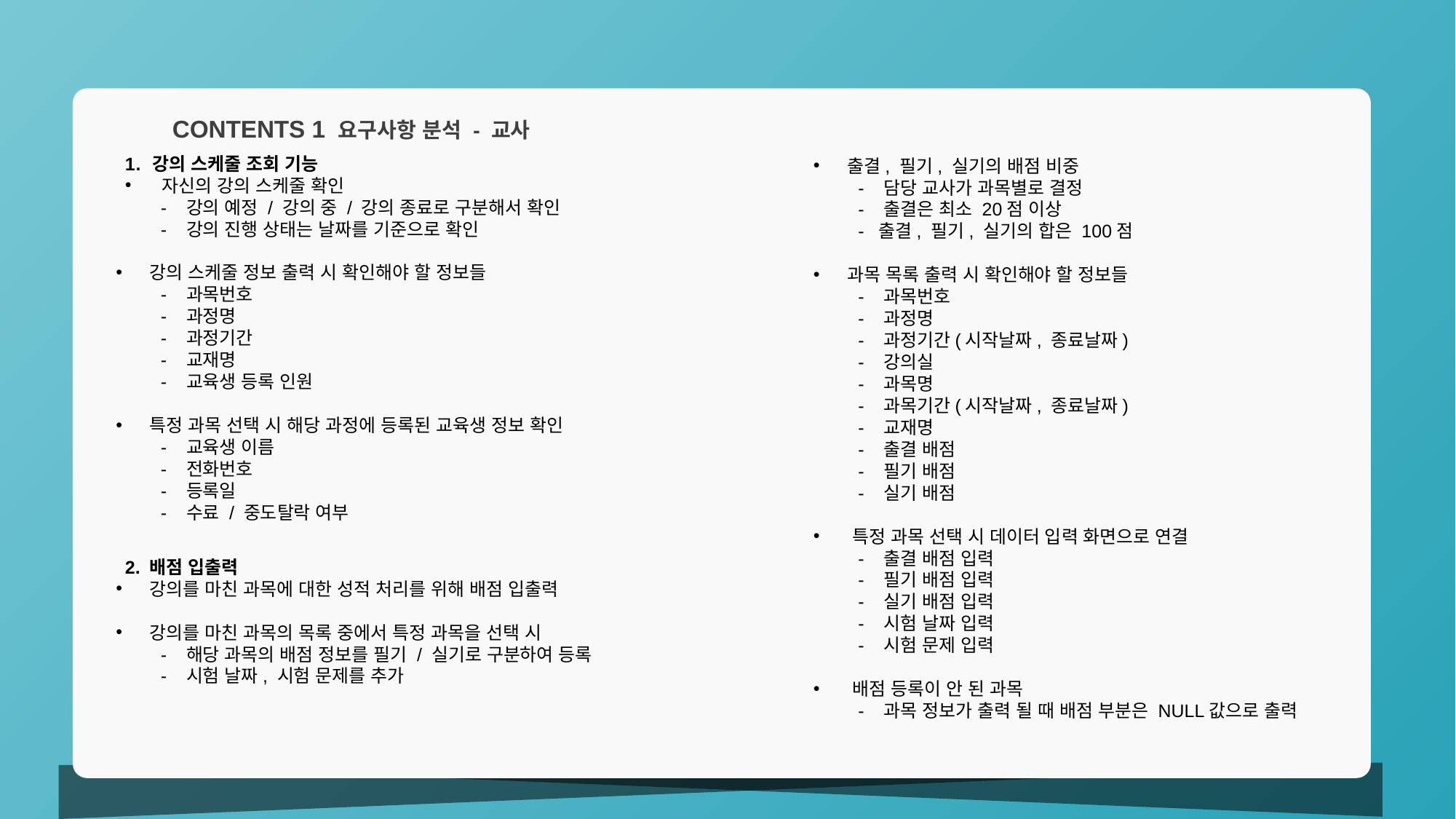

출결, 필기, 실기의 배점 비중
       -   담당 교사가 과목별로 결정
       -   출결은 최소 20점 이상
       -  출결, 필기, 실기의 합은 100점

    과목 목록 출력 시 확인해야 할 정보들
       -   과목번호
       -   과정명
       -   과정기간(시작날짜, 종료날짜)
       -   강의실
       -   과목명
       -   과목기간(시작날짜, 종료날짜)
       -   교재명
       -   출결 배점
       -   필기 배점
       -   실기 배점

     특정 과목 선택 시 데이터 입력 화면으로 연결
       -   출결 배점 입력
       -   필기 배점 입력
       -   실기 배점 입력
       -   시험 날짜 입력
       -   시험 문제 입력

     배점 등록이 안 된 과목
       -   과목 정보가 출력 될 때 배점 부분은 NULL값으로 출력

CONTENTS 1 요구사항 분석 - 교사

강의 스케줄 조회 기능
 자신의 강의 스케줄 확인
       -   강의 예정 / 강의 중 / 강의 종료로 구분해서 확인
       -   강의 진행 상태는 날짜를 기준으로 확인

    강의 스케줄 정보 출력 시 확인해야 할 정보들
       -   과목번호
       -   과정명
       -   과정기간
       -   교재명
       -   교육생 등록 인원

    특정 과목 선택 시 해당 과정에 등록된 교육생 정보 확인
       -   교육생 이름
       -   전화번호
       -   등록일
       -   수료 / 중도탈락 여부

2. 배점 입출력
    강의를 마친 과목에 대한 성적 처리를 위해 배점 입출력

    강의를 마친 과목의 목록 중에서 특정 과목을 선택 시
       -   해당 과목의 배점 정보를 필기 / 실기로 구분하여 등록
       -   시험 날짜, 시험 문제를 추가